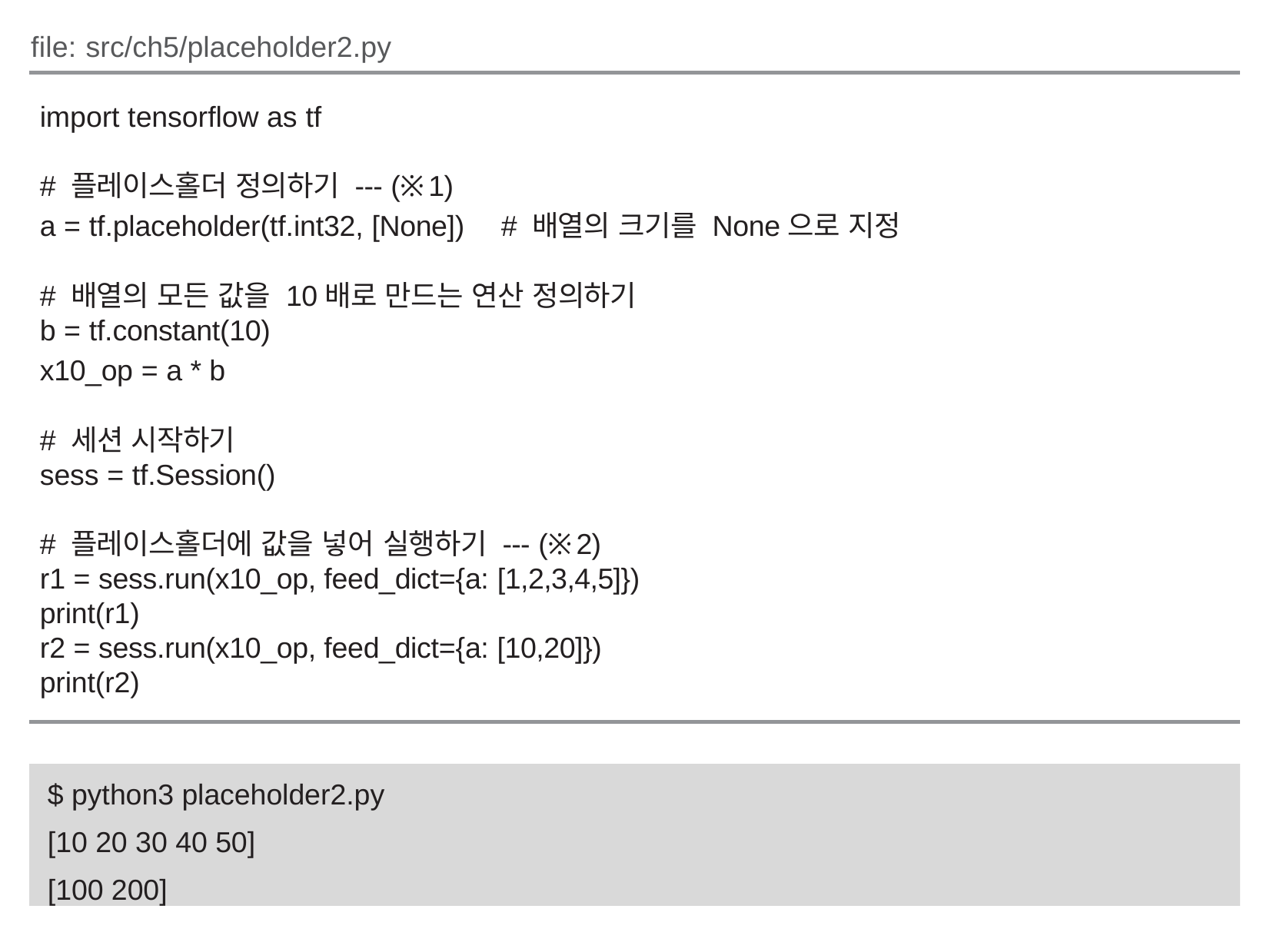

file: src/ch5/placeholder2.py

import tensorflow as tf

# 플레이스홀더 정의하기 --- (※1)
a = tf.placeholder(tf.int32, [None])	# 배열의 크기를 None으로 지정

# 배열의 모든 값을 10배로 만드는 연산 정의하기
b = tf.constant(10)
x10_op = a * b

# 세션 시작하기
sess = tf.Session()

# 플레이스홀더에 값을 넣어 실행하기 --- (※2)
r1 = sess.run(x10_op, feed_dict={a: [1,2,3,4,5]})
print(r1)
r2 = sess.run(x10_op, feed_dict={a: [10,20]})
print(r2)

$ python3 placeholder2.py
[10 20 30 40 50]
[100 200]